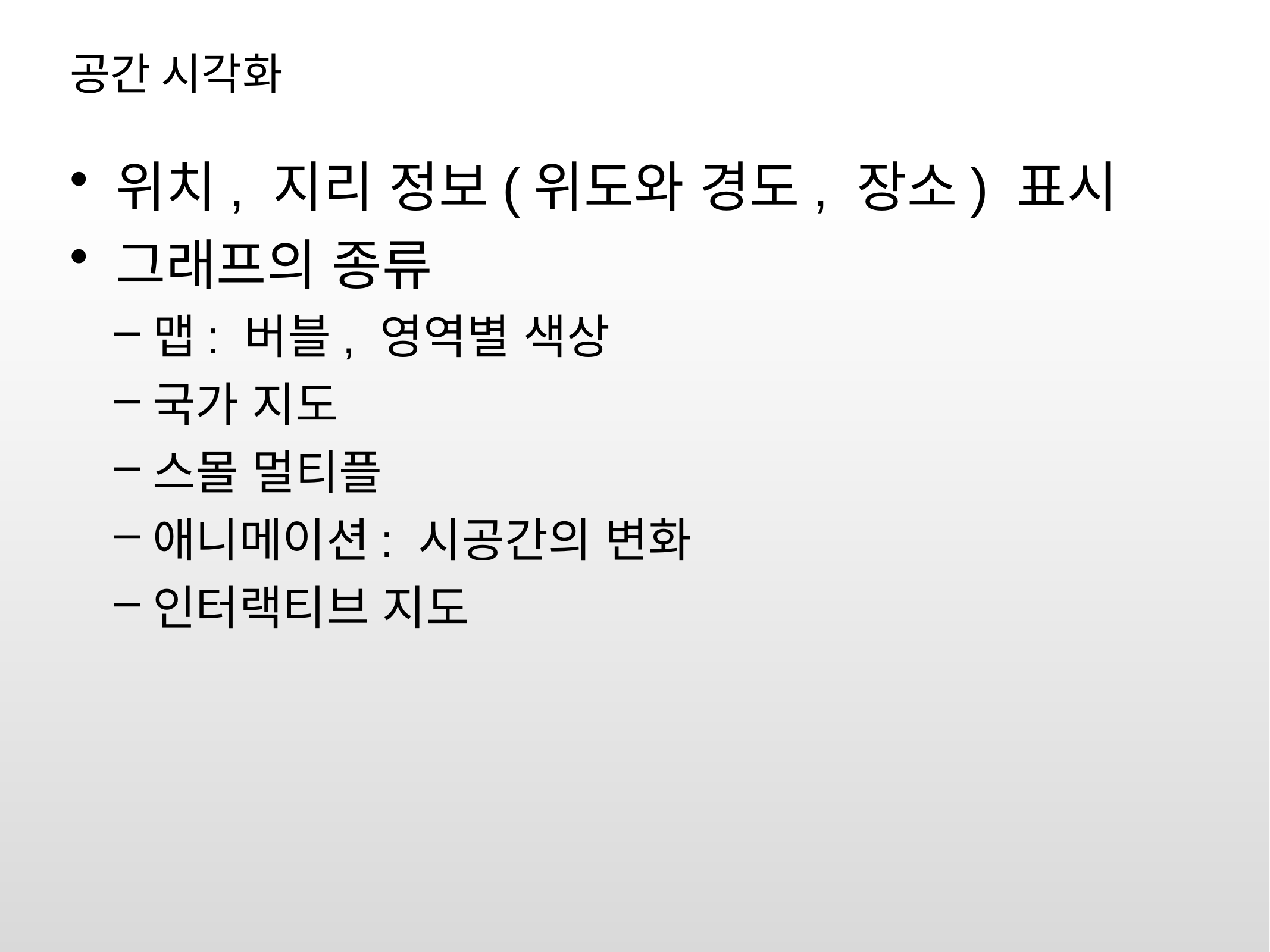

# 공간 시각화
위치, 지리 정보(위도와 경도, 장소) 표시
그래프의 종류
맵: 버블, 영역별 색상
국가 지도
스몰 멀티플
애니메이션: 시공간의 변화
인터랙티브 지도
121